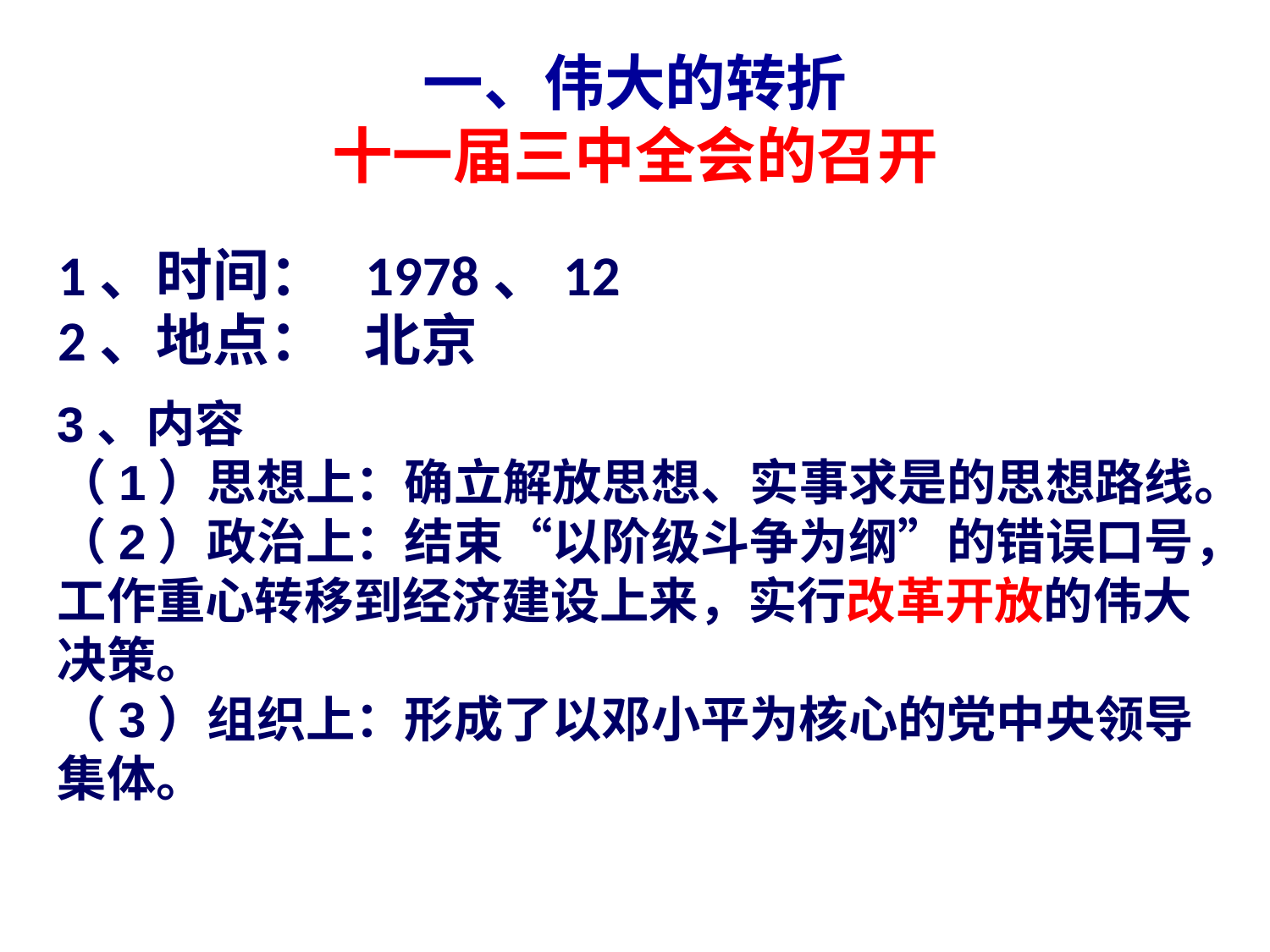

一、伟大的转折
十一届三中全会的召开
1、时间：  1978、12
2、地点：   北京

3、内容
（1）思想上：确立解放思想、实事求是的思想路线。
（2）政治上：结束“以阶级斗争为纲”的错误口号，工作重心转移到经济建设上来，实行改革开放的伟大决策。
（3）组织上：形成了以邓小平为核心的党中央领导集体。